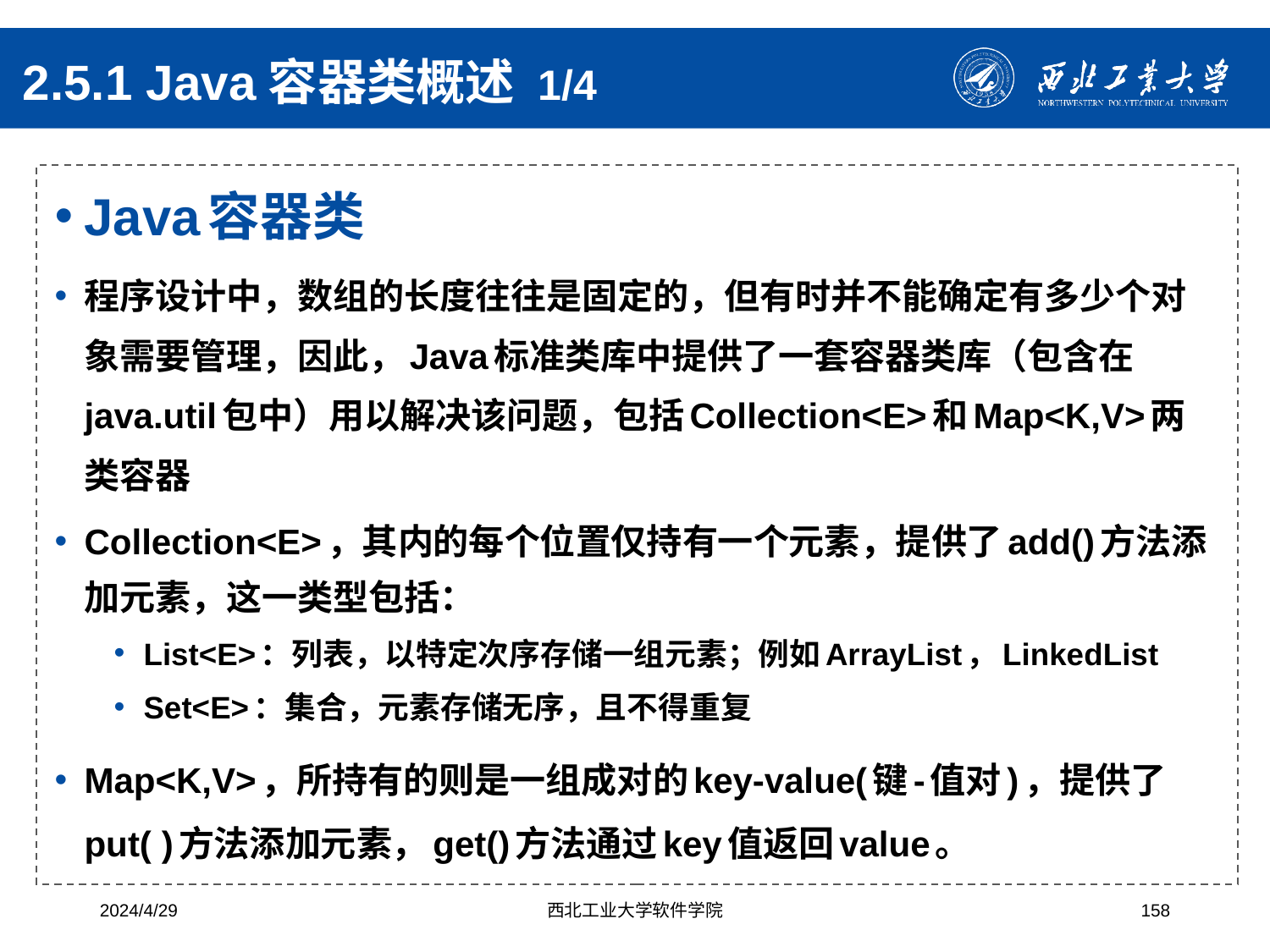

# 2.5.1 Java容器类概述 1/4
Java容器类
程序设计中，数组的长度往往是固定的，但有时并不能确定有多少个对象需要管理，因此，Java标准类库中提供了一套容器类库（包含在java.util包中）用以解决该问题，包括Collection<E>和Map<K,V>两类容器
Collection<E>，其内的每个位置仅持有一个元素，提供了add()方法添加元素，这一类型包括：
List<E>：列表，以特定次序存储一组元素；例如ArrayList，LinkedList
Set<E>：集合，元素存储无序，且不得重复
Map<K,V>，所持有的则是一组成对的key-value(键-值对)，提供了put( )方法添加元素，get()方法通过key值返回value。
2024/4/29
西北工业大学软件学院
158